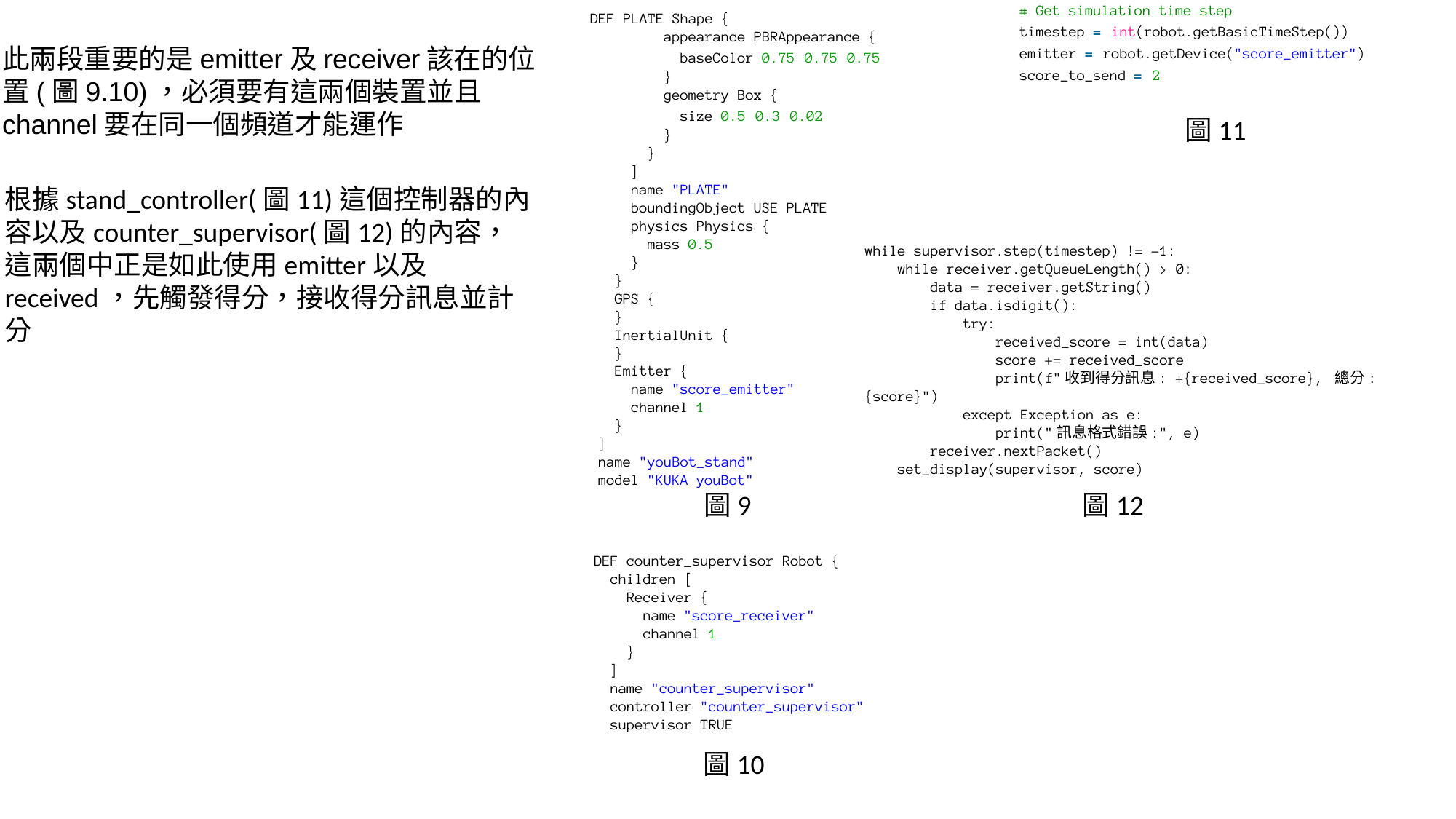

# Get simulation time step
timestep = int(robot.getBasicTimeStep())
emitter = robot.getDevice("score_emitter")
score_to_send = 2
圖11
 DEF PLATE Shape {
          appearance PBRAppearance {
            baseColor 0.75 0.75 0.75
          }
          geometry Box {
            size 0.5 0.3 0.02
          }
        }
      ]
      name "PLATE"
      boundingObject USE PLATE
      physics Physics {
        mass 0.5
      }
    }
    GPS {
    }
    InertialUnit {
    }
    Emitter {
      name "score_emitter"
      channel 1
    }
  ]
  name "youBot_stand"
  model "KUKA youBot"
此兩段重要的是emitter及receiver該在的位置(圖9.10)，必須要有這兩個裝置並且channel要在同一個頻道才能運作
根據stand_controller(圖11)這個控制器的內容以及counter_supervisor(圖12)的內容，這兩個中正是如此使用emitter以及received，先觸發得分，接收得分訊息並計分
while supervisor.step(timestep) != -1:
    while receiver.getQueueLength() > 0:
        data = receiver.getString()
        if data.isdigit():
            try:
                received_score = int(data)
                score += received_score
                print(f"收到得分訊息: +{received_score}, 總分: {score}")
            except Exception as e:
                print("訊息格式錯誤:", e)
        receiver.nextPacket()
    set_display(supervisor, score)
圖12
圖9
DEF counter_supervisor Robot {
  children [
    Receiver {
      name "score_receiver"
      channel 1
    }
  ]
  name "counter_supervisor"
  controller "counter_supervisor"
  supervisor TRUE
圖10